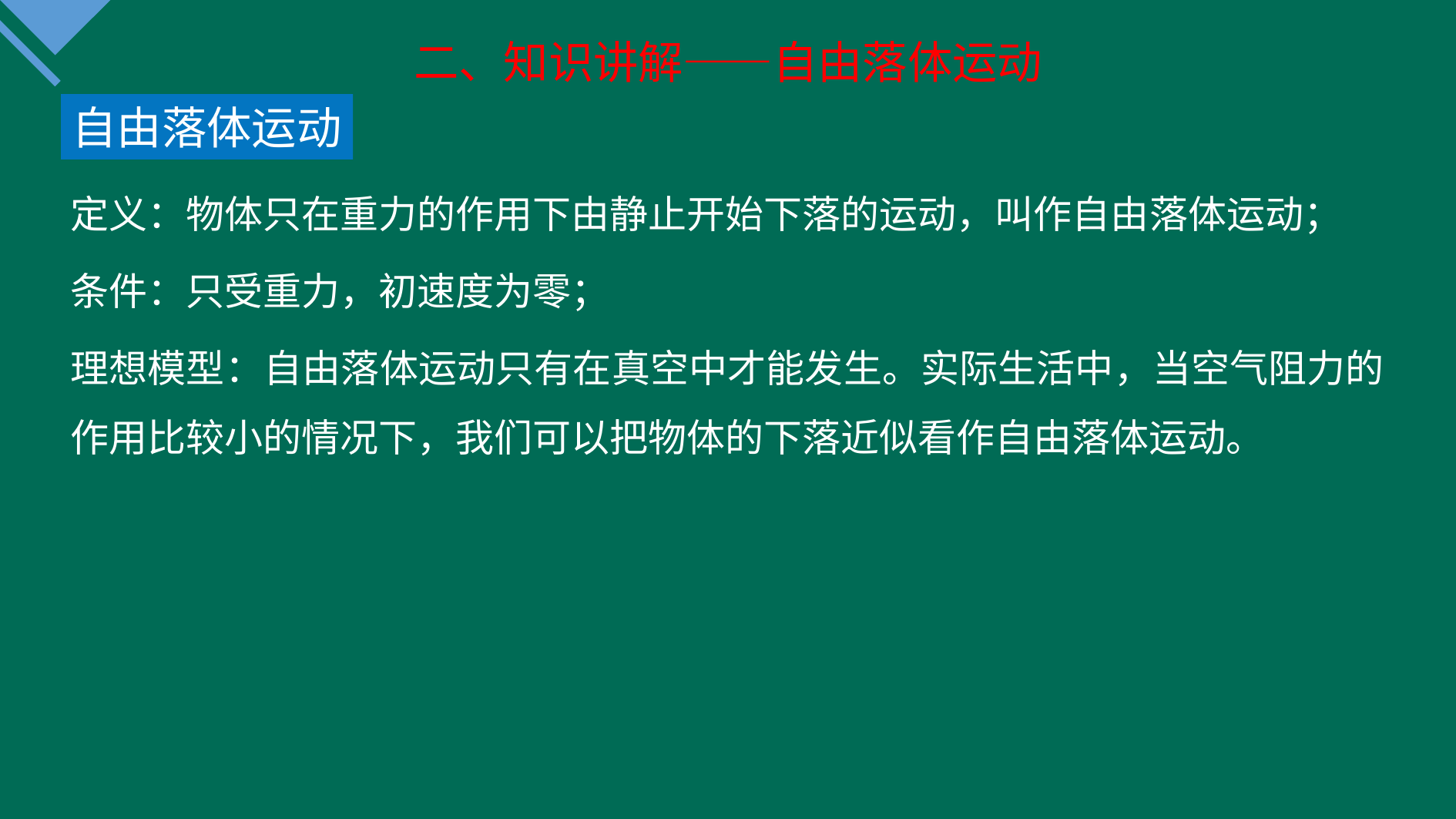

二、知识讲解——自由落体运动
自由落体运动
定义：物体只在重力的作用下由静止开始下落的运动，叫作自由落体运动；
条件：只受重力，初速度为零；
理想模型：自由落体运动只有在真空中才能发生。实际生活中，当空气阻力的作用比较小的情况下，我们可以把物体的下落近似看作自由落体运动。